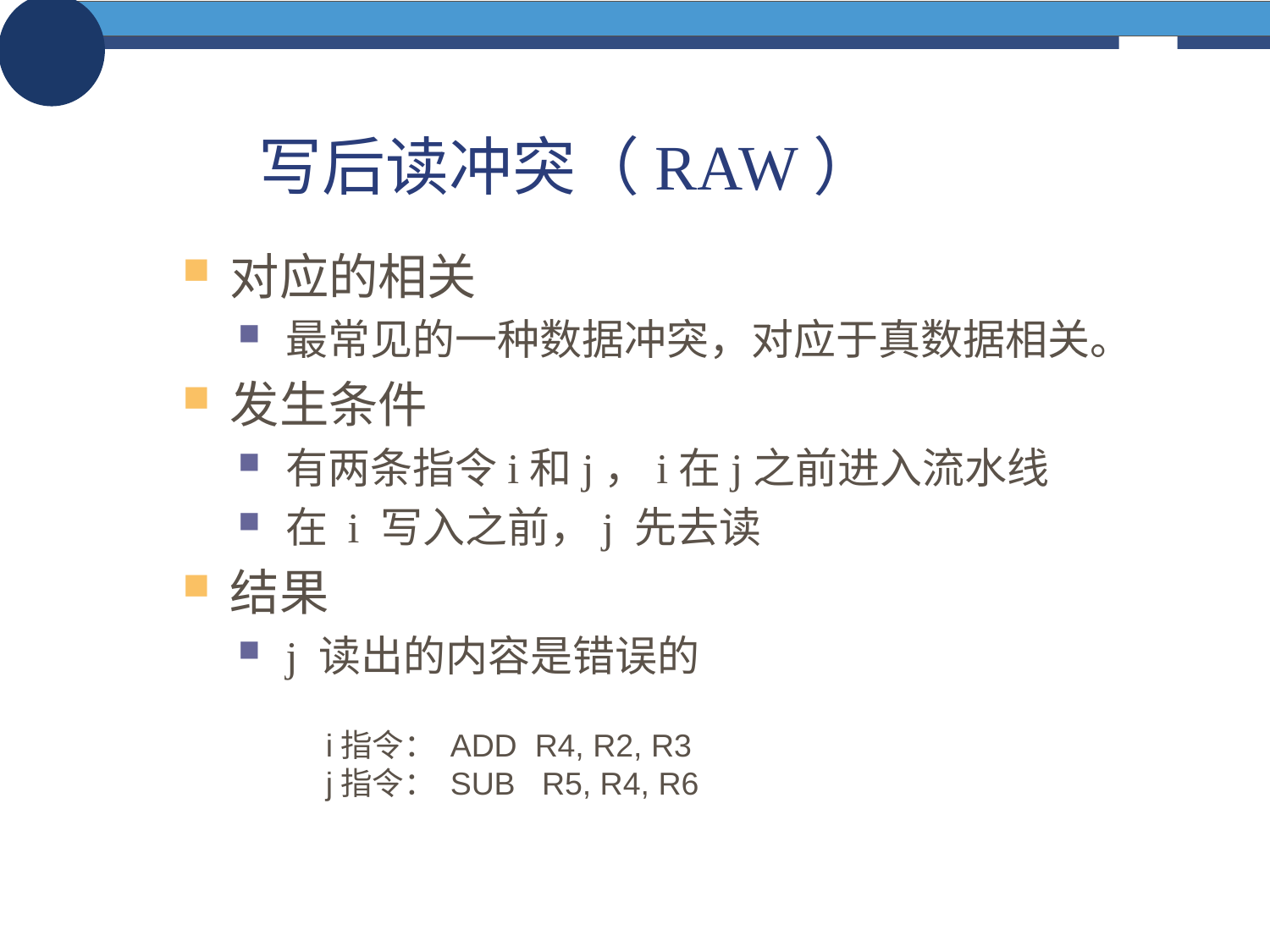

# 写后读冲突（RAW）
对应的相关
最常见的一种数据冲突，对应于真数据相关。
发生条件
有两条指令i和j，i在j之前进入流水线
在 i 写入之前，j 先去读
结果
j 读出的内容是错误的
i指令： ADD  R4, R2, R3
j指令： SUB   R5, R4, R6